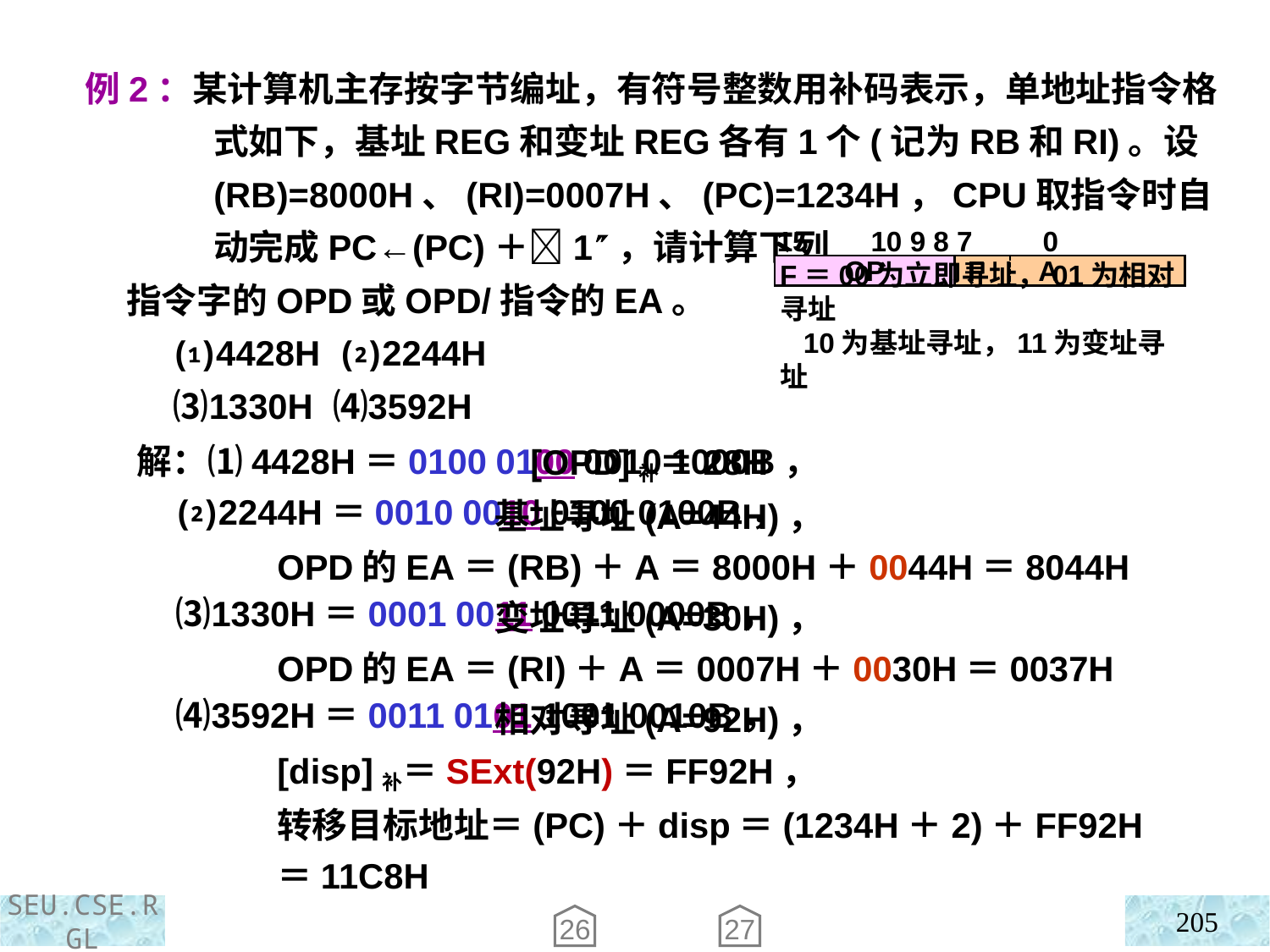

例2：某计算机主存按字节编址，有符号整数用补码表示，单地址指令格式如下，基址REG和变址REG各有1个(记为RB和RI)。设(RB)=8000H、(RI)=0007H、(PC)=1234H，CPU取指令时自动完成PC←(PC)＋″1″，请计算下列
          指令字的OPD或OPD/指令的EA。
              ⑴4428H  ⑵2244H
              ⑶1330H  ⑷3592H
15        10 9 8 7         0
OP
 F       A
F＝00为立即寻址，01为相对寻址
   10为基址寻址，11为变址寻址
解：⑴4428H＝0100 0100 0010 1000B，
    ⑵2244H＝0010 0010 0100 0100B，

    ⑶1330H＝0001 0011 0011 0000B，

    ⑷3592H＝0011 0101 1001 0010B，
                          [OPD]补＝28H
                          基址寻址(A=44H)，
OPD的EA＝(RB)＋A＝8000H＋0044H＝8044H
                          变址寻址(A=30H)，
OPD的EA＝(RI)＋A＝0007H＋0030H＝0037H
                          相对寻址(A=92H)，
[disp]补＝SExt(92H)＝FF92H，
转移目标地址＝(PC)＋disp＝(1234H＋2)＋FF92H＝11C8H
205
26
27